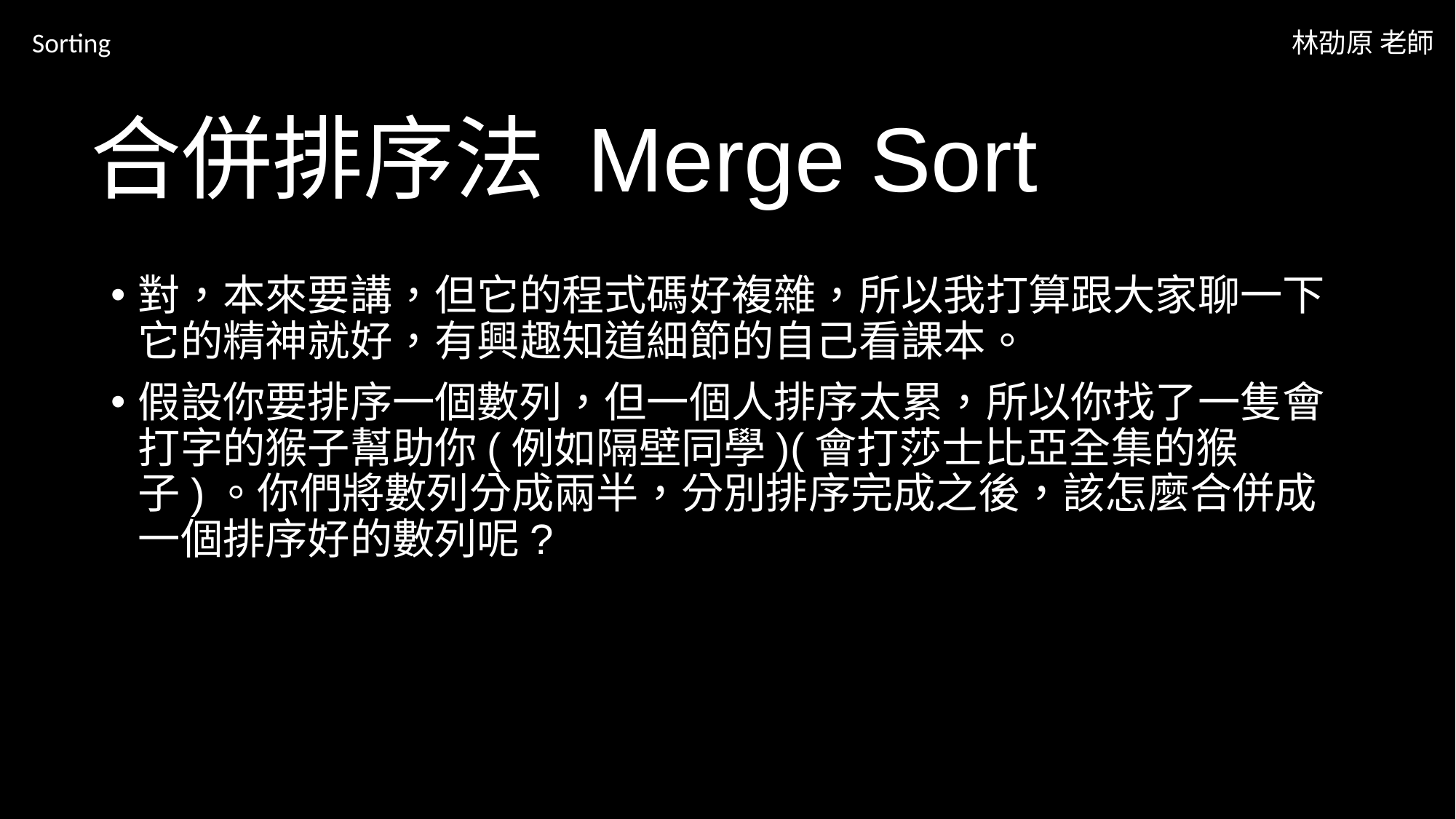

Sorting
林劭原 老師
# 合併排序法 Merge Sort
對，本來要講，但它的程式碼好複雜，所以我打算跟大家聊一下它的精神就好，有興趣知道細節的自己看課本。
假設你要排序一個數列，但一個人排序太累，所以你找了一隻會打字的猴子幫助你(例如隔壁同學)(會打莎士比亞全集的猴子)。你們將數列分成兩半，分別排序完成之後，該怎麼合併成一個排序好的數列呢?